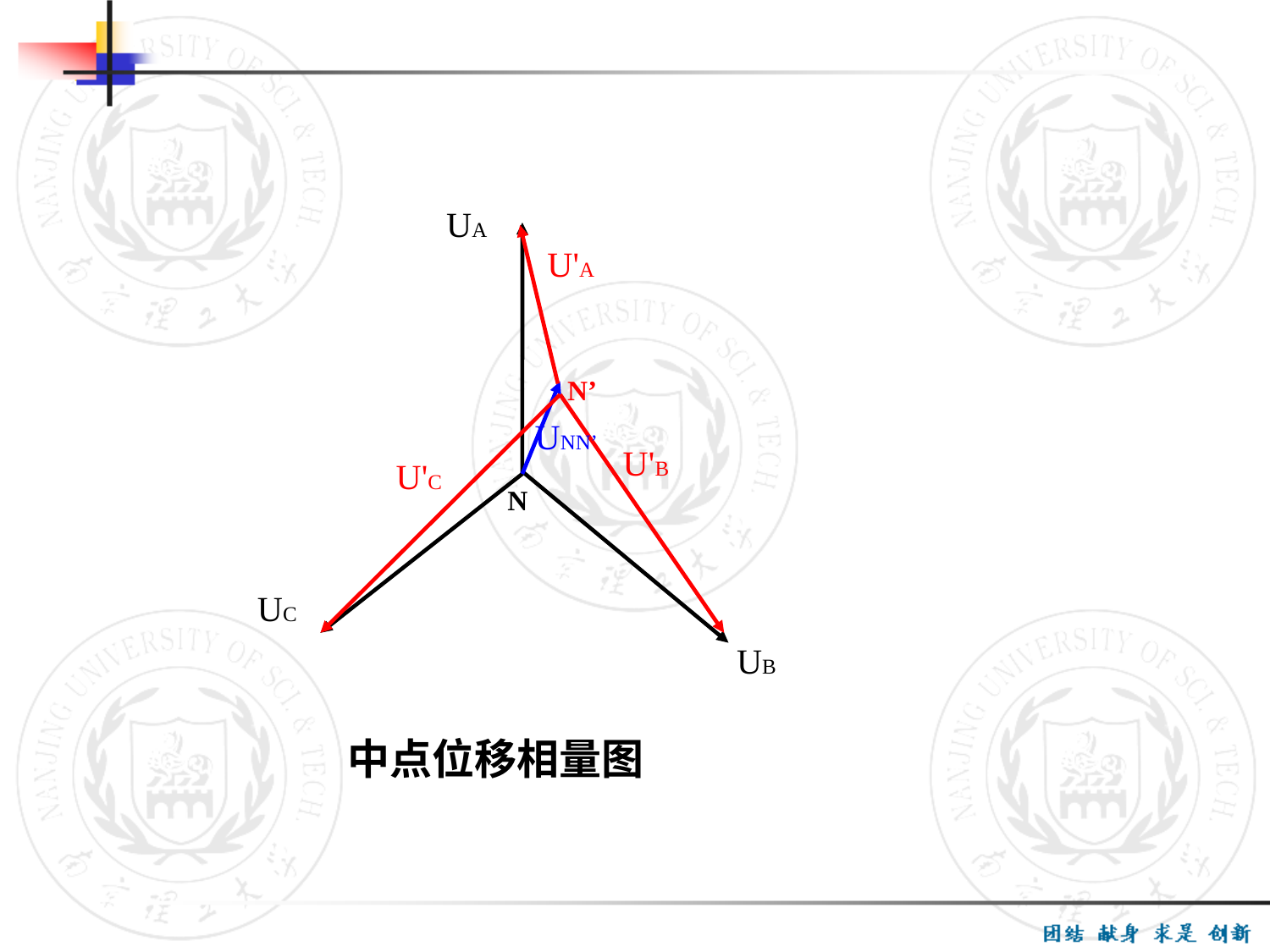

UA

U'A

UNN’
U'B
U'C

UC
UB
中点位移相量图
N’
N